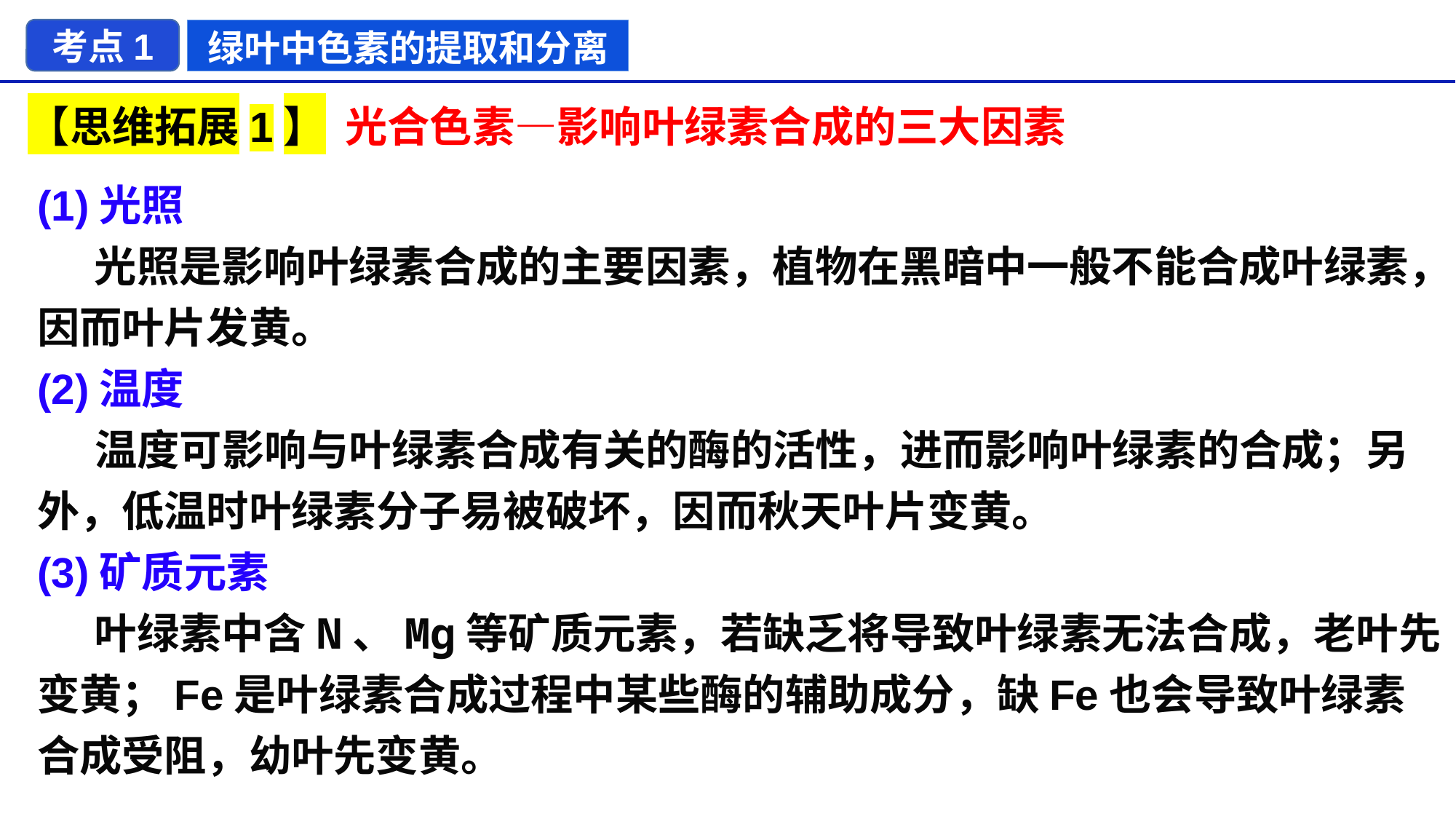

考点1
绿叶中色素的提取和分离

【思维拓展1】  光合色素—影响叶绿素合成的三大因素
(1)光照
     光照是影响叶绿素合成的主要因素，植物在黑暗中一般不能合成叶绿素，因而叶片发黄。
(2)温度
     温度可影响与叶绿素合成有关的酶的活性，进而影响叶绿素的合成；另外，低温时叶绿素分子易被破坏，因而秋天叶片变黄。
(3)矿质元素
     叶绿素中含N、Mg等矿质元素，若缺乏将导致叶绿素无法合成，老叶先变黄；Fe是叶绿素合成过程中某些酶的辅助成分，缺Fe也会导致叶绿素合成受阻，幼叶先变黄。